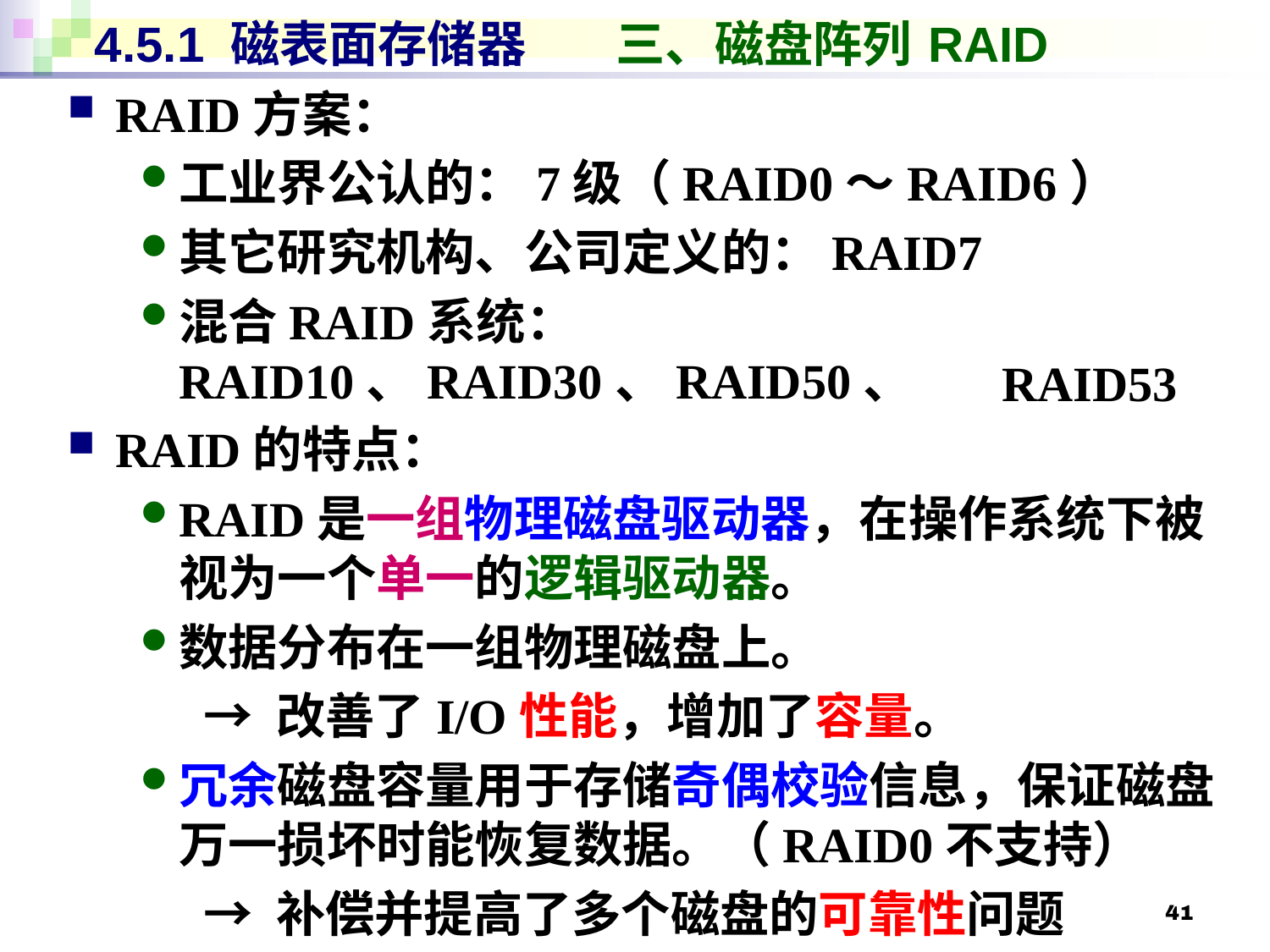

# 4.5.1 磁表面存储器        三、磁盘阵列 RAID
RAID方案：
工业界公认的：7级（RAID0～RAID6）
其它研究机构、公司定义的：RAID7
混合RAID系统：RAID10、RAID30、RAID50、
RAID的特点：
RAID是一组物理磁盘驱动器，在操作系统下被视为一个单一的逻辑驱动器。
数据分布在一组物理磁盘上。
→ 改善了I/O性能，增加了容量。
冗余磁盘容量用于存储奇偶校验信息，保证磁盘万一损坏时能恢复数据。（RAID0不支持）
→ 补偿并提高了多个磁盘的可靠性问题
RAID53
41